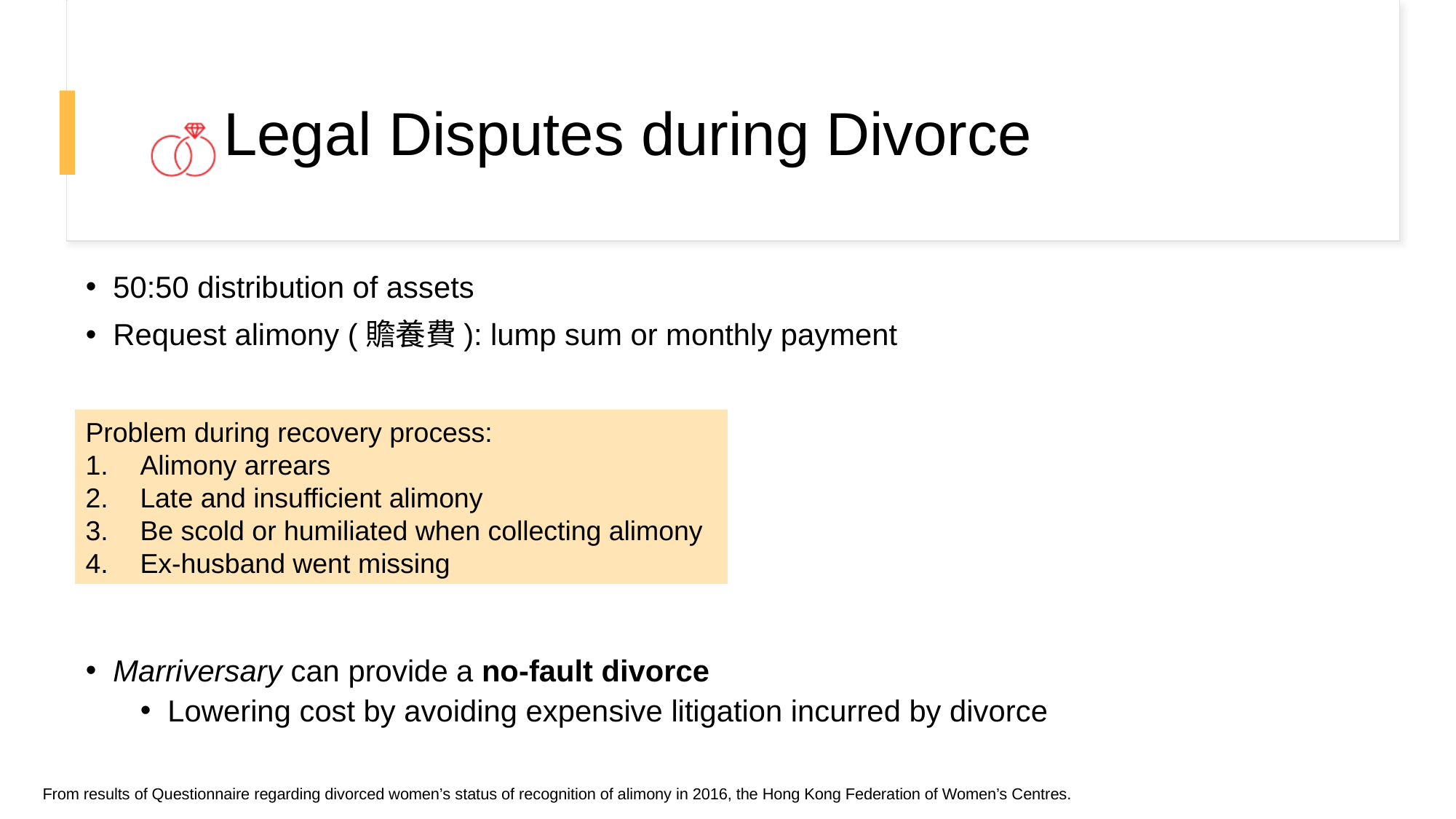

# Legal Disputes during Divorce

50:50 distribution of assets
Request alimony (贍養費): lump sum or monthly payment

Marriversary can provide a no-fault divorce
Lowering cost by avoiding expensive litigation incurred by divorce

Problem during recovery process:
Alimony arrears
Late and insufficient alimony
Be scold or humiliated when collecting alimony
Ex-husband went missing
From results of Questionnaire regarding divorced women’s status of recognition of alimony in 2016, the Hong Kong Federation of Women’s Centres.